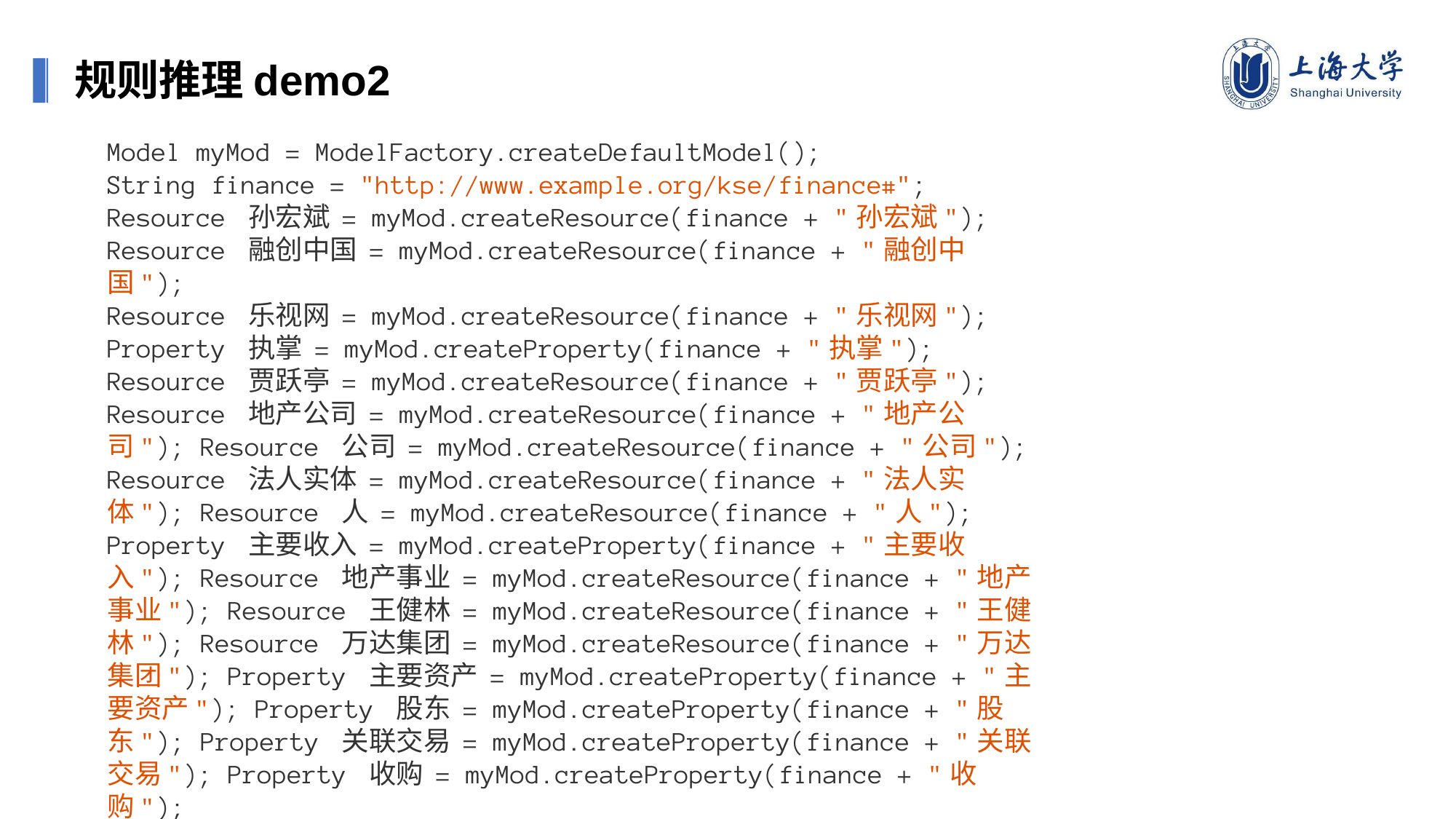

规则推理demo2
Model myMod = ModelFactory.createDefaultModel();
String finance = "http://www.example.org/kse/finance#";
Resource 孙宏斌 = myMod.createResource(finance + "孙宏斌"); Resource 融创中国 = myMod.createResource(finance + "融创中国");
Resource 乐视网 = myMod.createResource(finance + "乐视网"); Property 执掌 = myMod.createProperty(finance + "执掌");
Resource 贾跃亭 = myMod.createResource(finance + "贾跃亭"); Resource 地产公司 = myMod.createResource(finance + "地产公司"); Resource 公司 = myMod.createResource(finance + "公司"); Resource 法人实体 = myMod.createResource(finance + "法人实体"); Resource 人 = myMod.createResource(finance + "人");
Property 主要收入 = myMod.createProperty(finance + "主要收入"); Resource 地产事业 = myMod.createResource(finance + "地产事业"); Resource 王健林 = myMod.createResource(finance + "王健林"); Resource 万达集团 = myMod.createResource(finance + "万达集团"); Property 主要资产 = myMod.createProperty(finance + "主要资产"); Property 股东 = myMod.createProperty(finance + "股东"); Property 关联交易 = myMod.createProperty(finance + "关联交易"); Property 收购 = myMod.createProperty(finance + "收购");